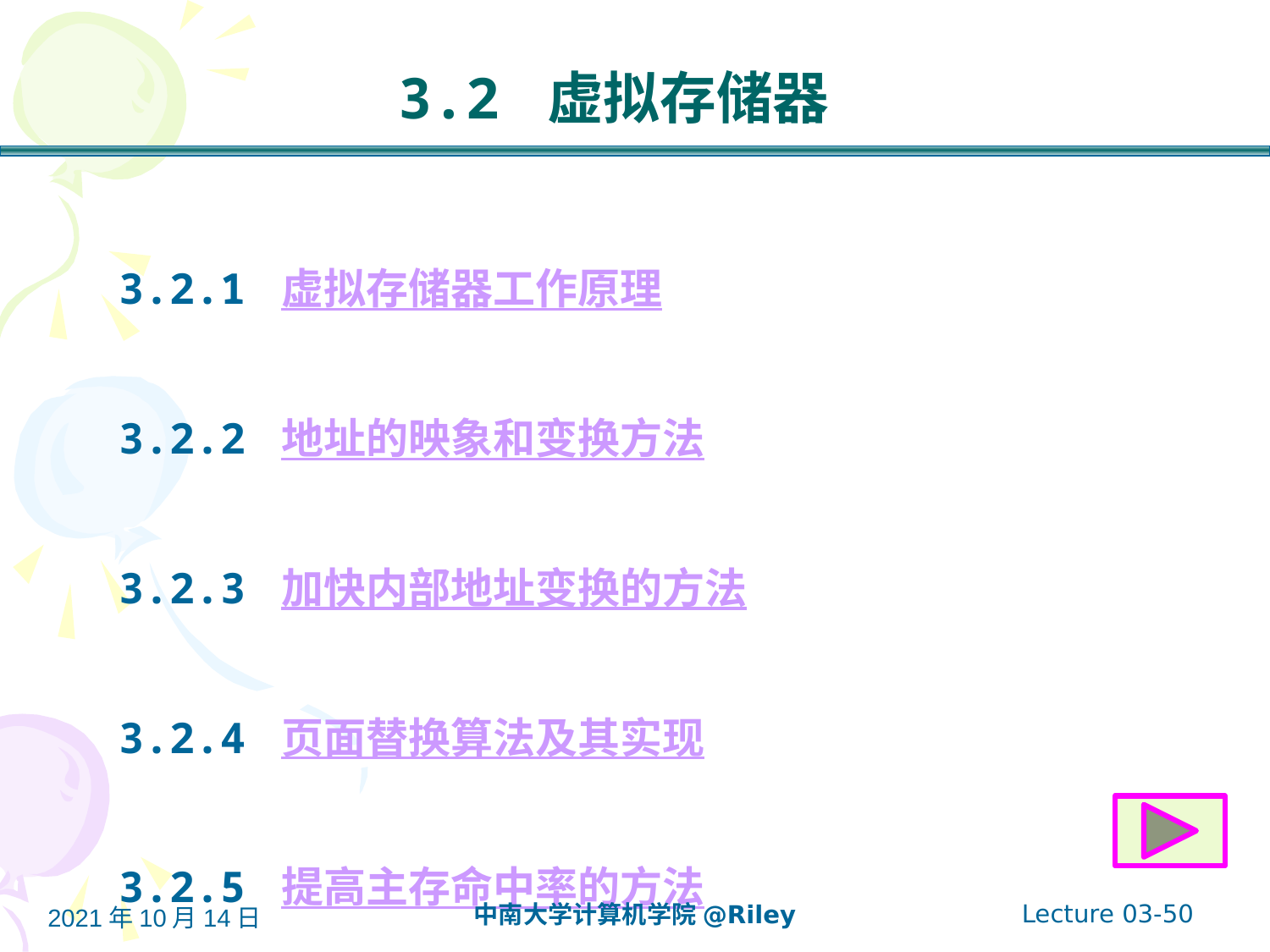

# 3.2 虚拟存储器
3.2.1 虚拟存储器工作原理
3.2.2 地址的映象和变换方法
3.2.3 加快内部地址变换的方法
3.2.4 页面替换算法及其实现
3.2.5 提高主存命中率的方法

Lecture 03-50
中南大学计算机学院@Riley
2021年10月14日